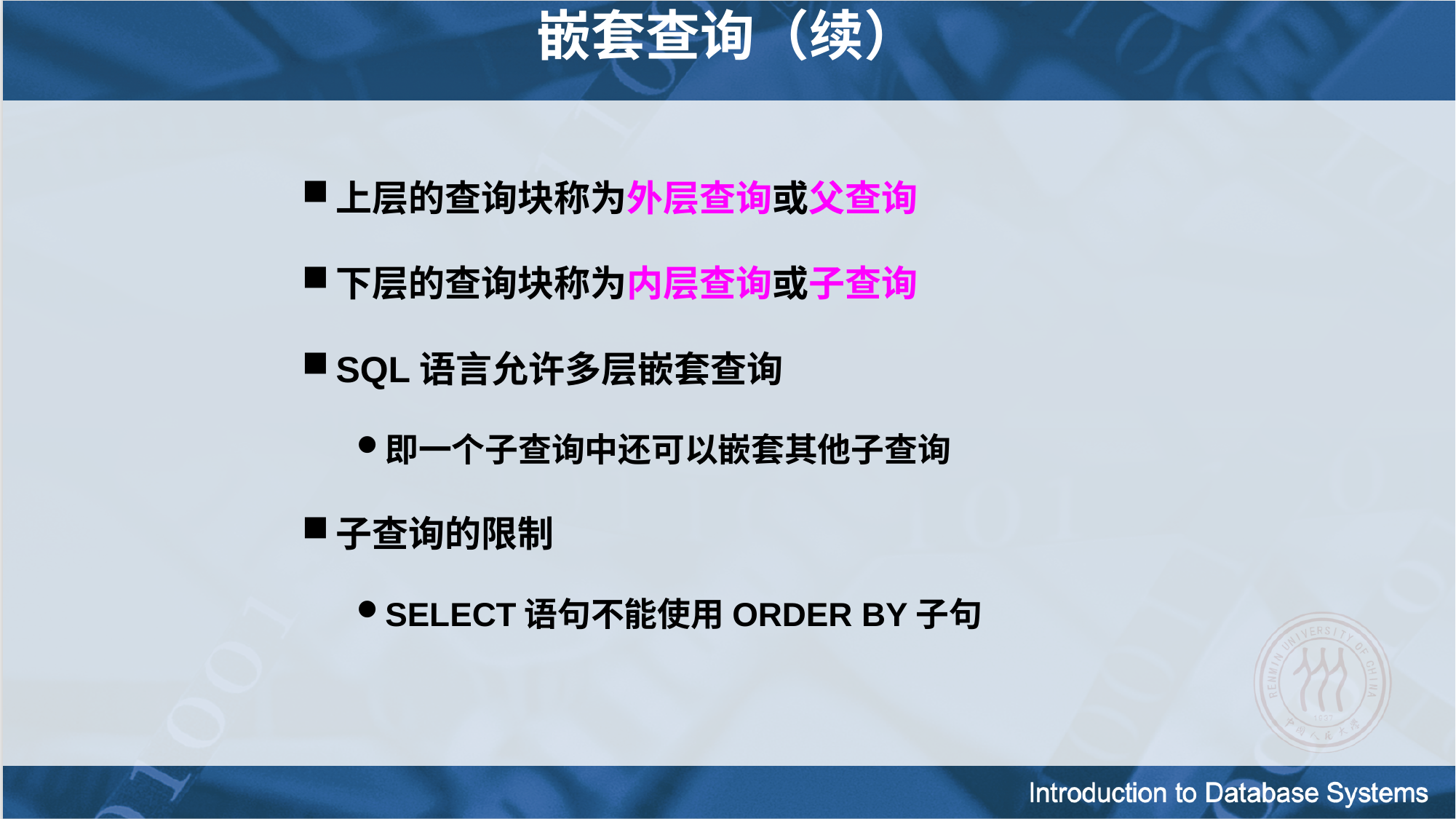

嵌套查询（续）
上层的查询块称为外层查询或父查询
下层的查询块称为内层查询或子查询
SQL语言允许多层嵌套查询
即一个子查询中还可以嵌套其他子查询
子查询的限制
SELECT语句不能使用ORDER BY子句